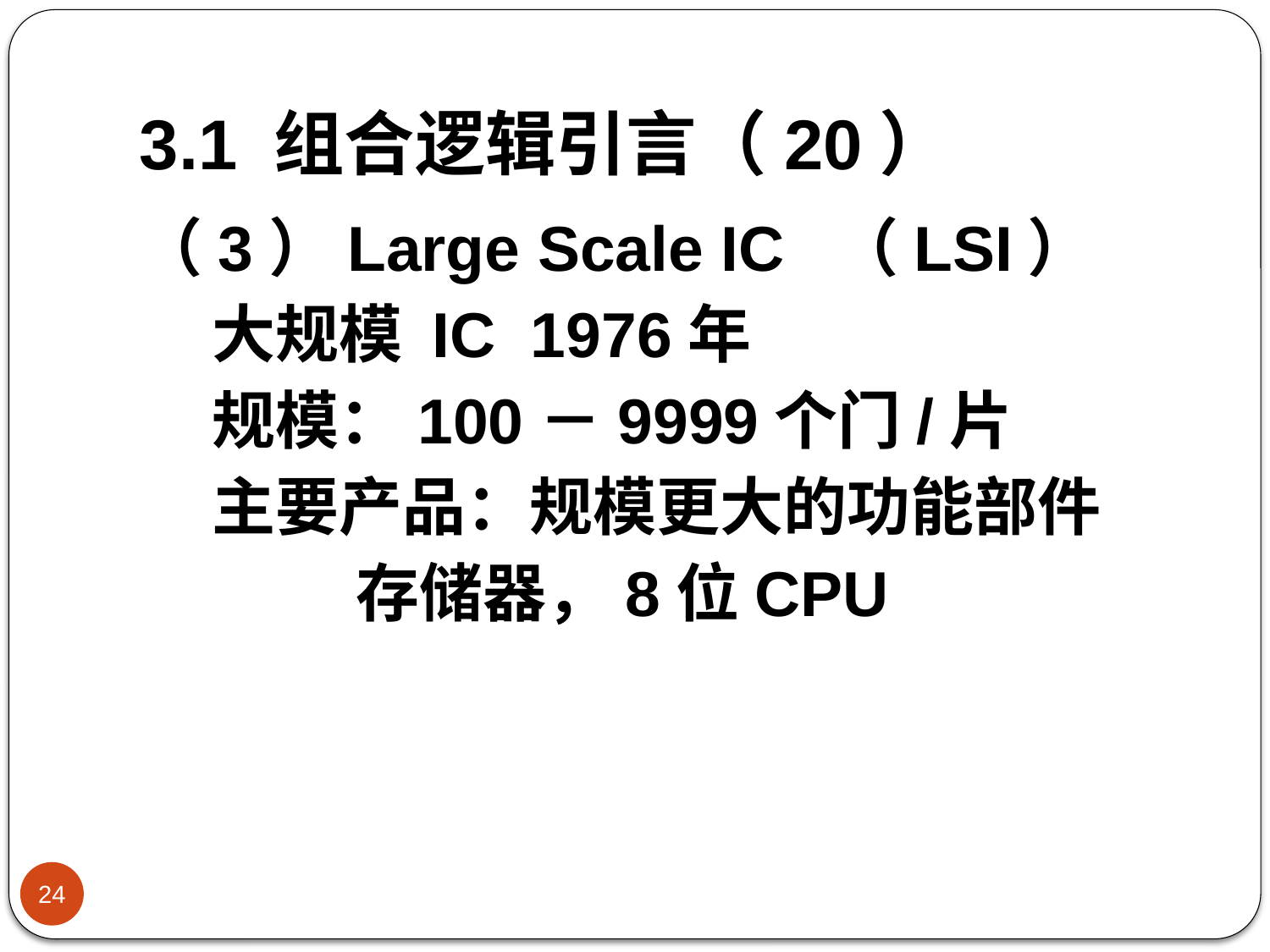

# 3.1 组合逻辑引言（20）
（3）Large Scale IC  （LSI）
    大规模 IC  1976年
    规模：100－9999个门/片
    主要产品：规模更大的功能部件
              存储器，8位CPU
24